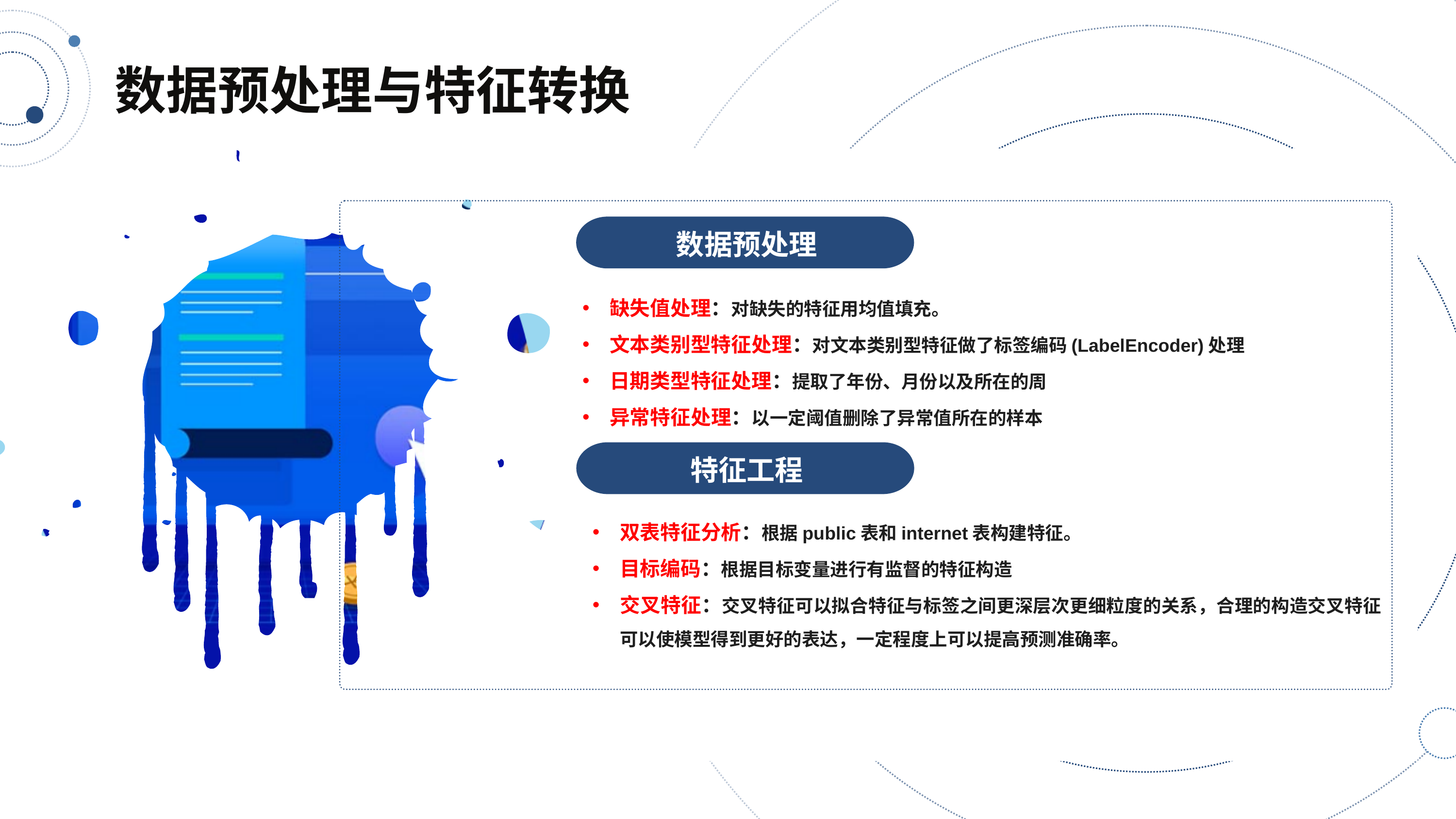

数据预处理与特征转换

数据预处理

缺失值处理：对缺失的特征用均值填充。
文本类别型特征处理：对文本类别型特征做了标签编码(LabelEncoder)处理
日期类型特征处理：提取了年份、月份以及所在的周
异常特征处理：以一定阈值删除了异常值所在的样本
特征工程

双表特征分析：根据public表和internet表构建特征。
目标编码：根据目标变量进行有监督的特征构造
交叉特征：交叉特征可以拟合特征与标签之间更深层次更细粒度的关系，合理的构造交叉特征可以使模型得到更好的表达，一定程度上可以提高预测准确率。